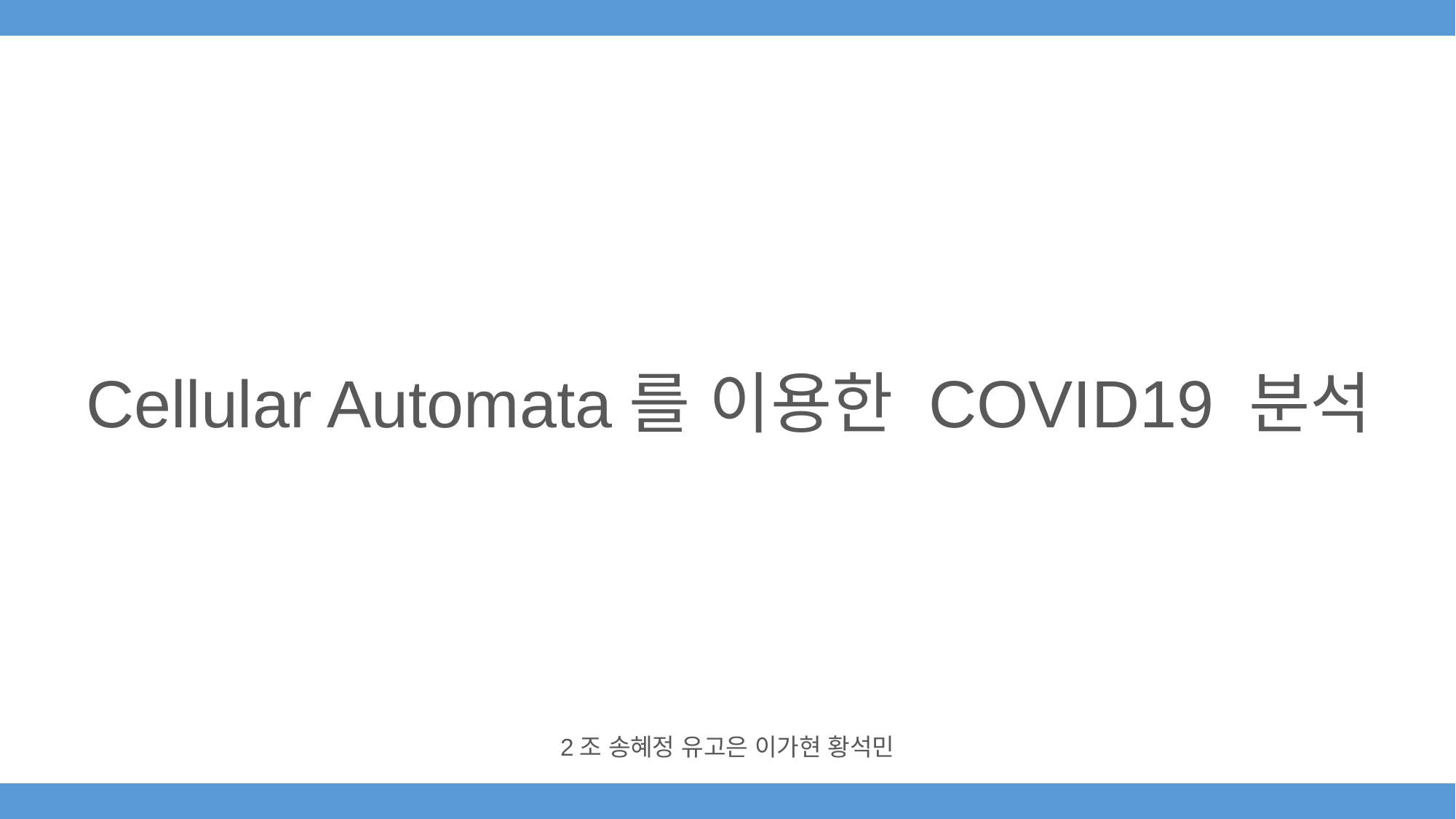

Cellular Automata를 이용한 COVID19 분석
2조 송혜정 유고은 이가현 황석민